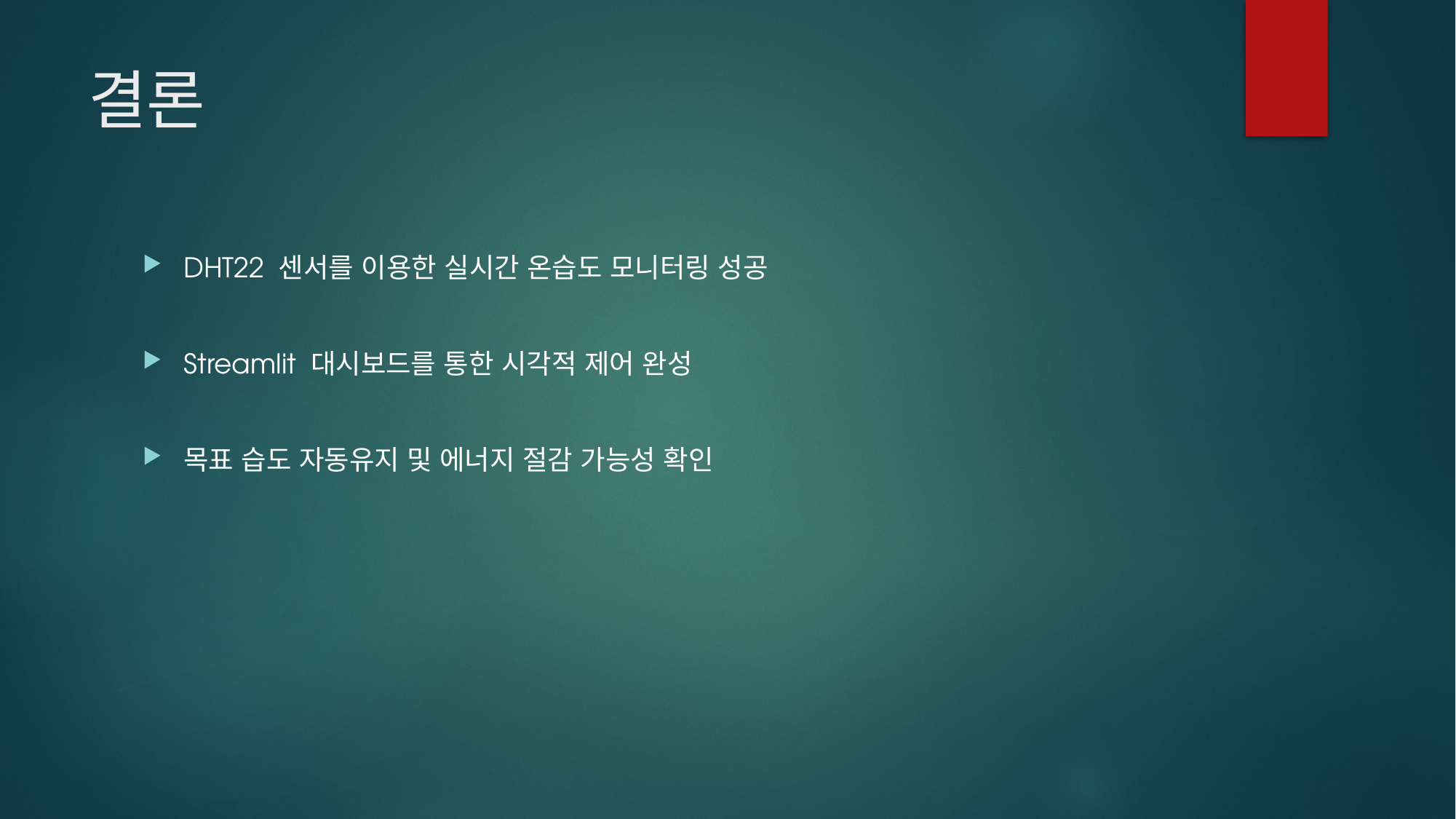

# 결론
DHT22 센서를 이용한 실시간 온습도 모니터링 성공

Streamlit 대시보드를 통한 시각적 제어 완성

목표 습도 자동유지 및 에너지 절감 가능성 확인